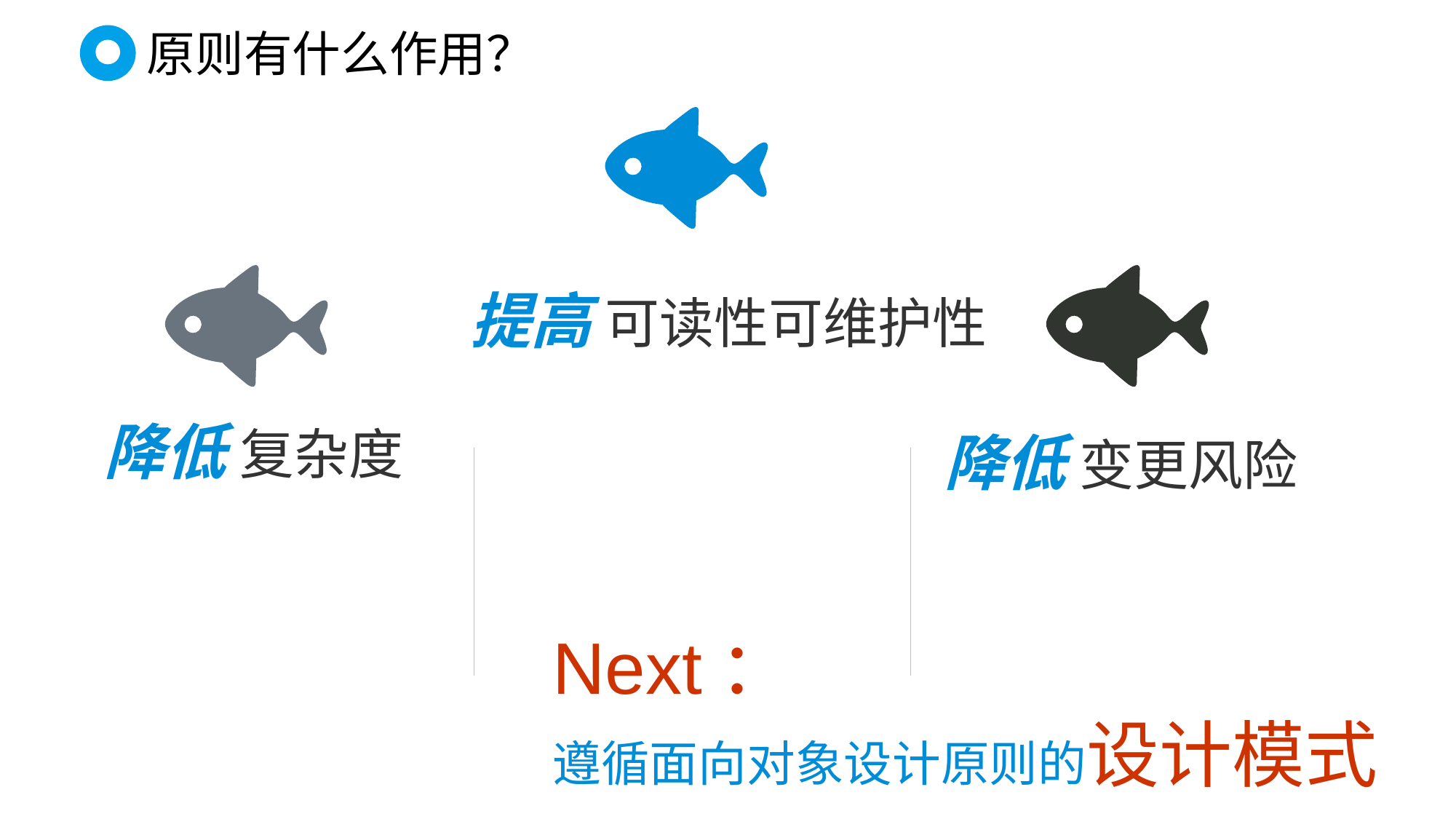

# 原则有什么作用？

提高 可读性可维护性

降低 变更风险
降低 复杂度
Next：
遵循面向对象设计原则的设计模式